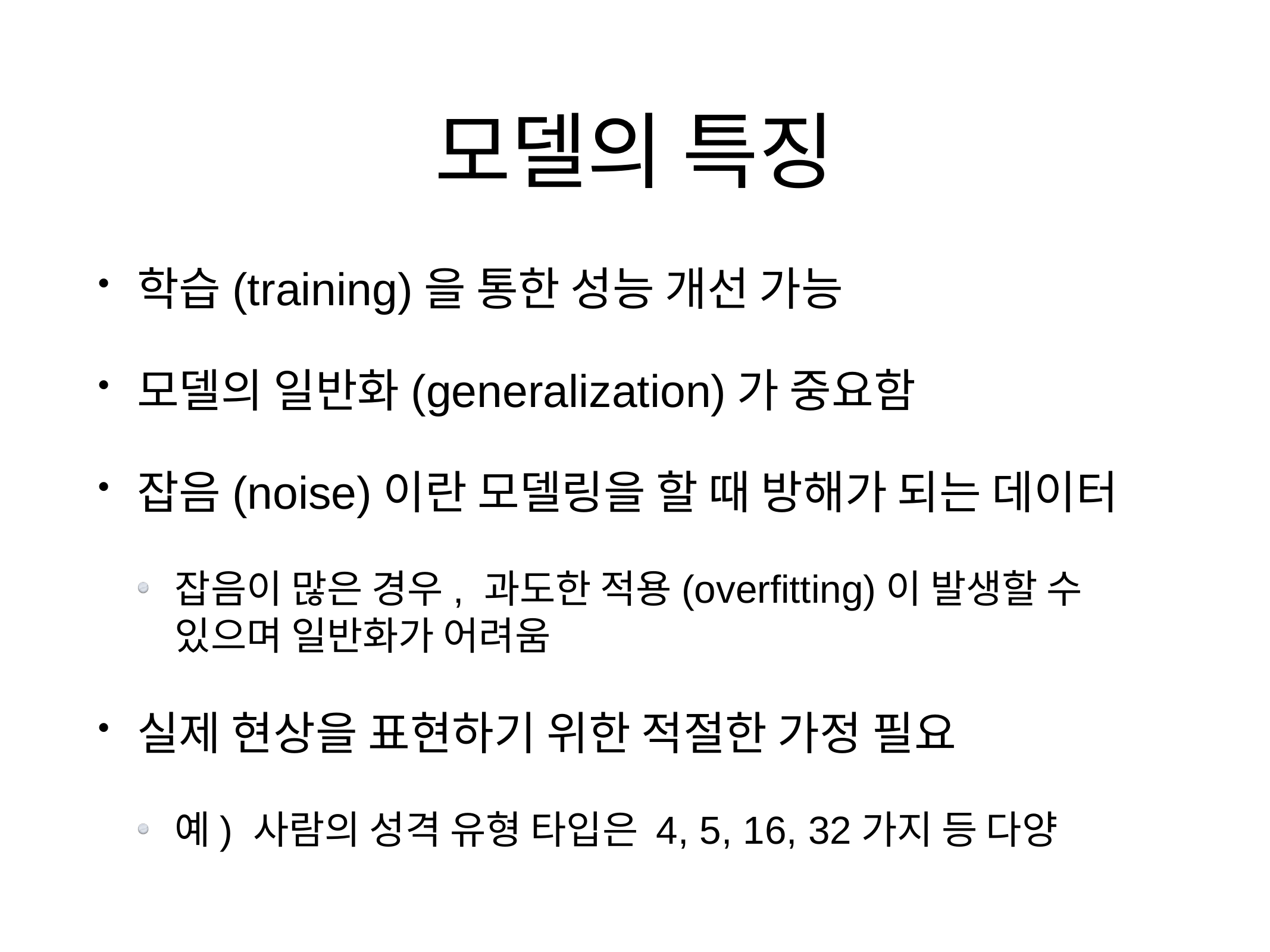

# 모델의 특징
학습(training)을 통한 성능 개선 가능
모델의 일반화(generalization)가 중요함
잡음(noise)이란 모델링을 할 때 방해가 되는 데이터
잡음이 많은 경우, 과도한 적용(overfitting)이 발생할 수 있으며 일반화가 어려움
실제 현상을 표현하기 위한 적절한 가정 필요
예) 사람의 성격 유형 타입은 4, 5, 16, 32가지 등 다양
57